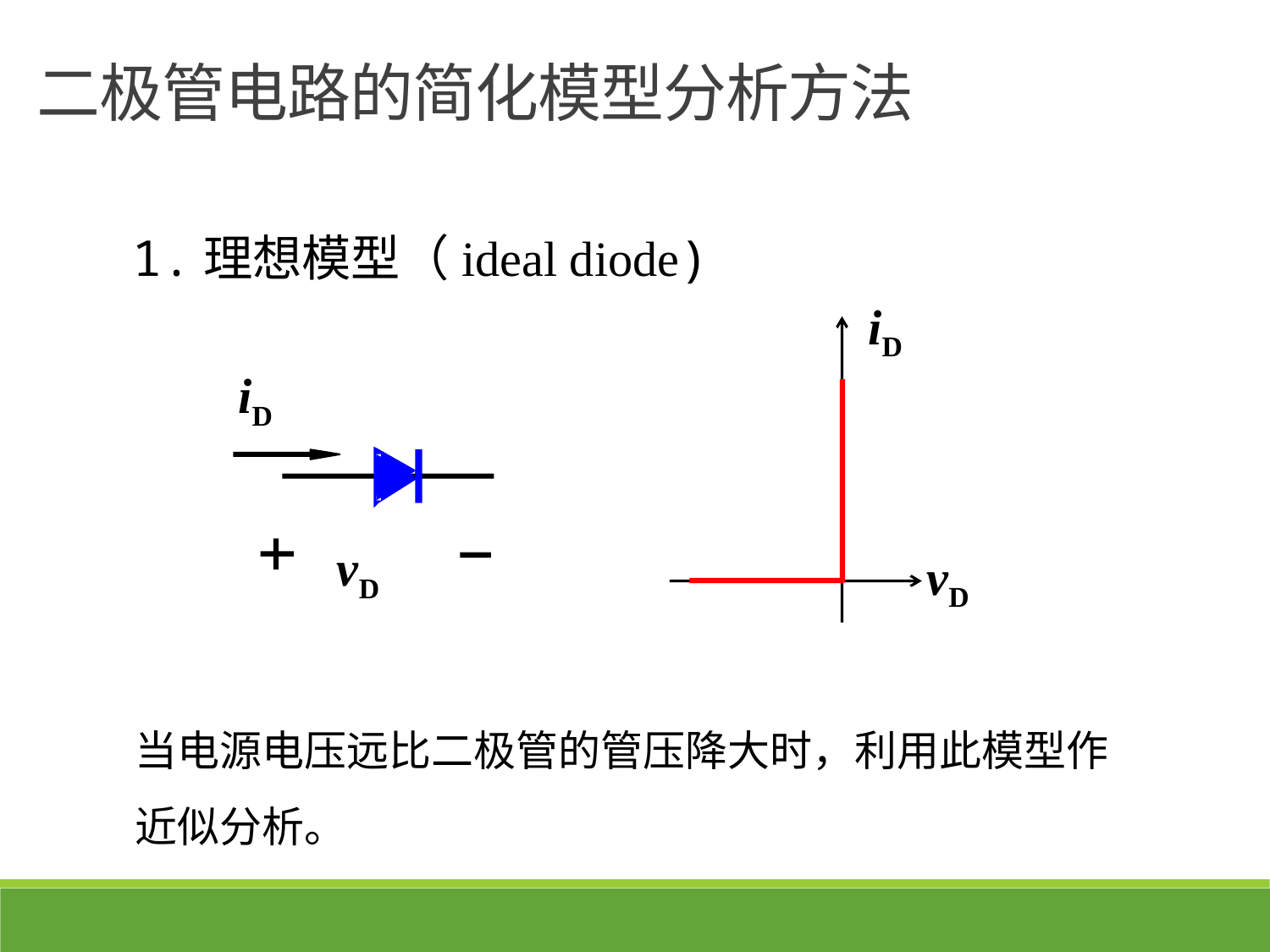

二极管电路的简化模型分析方法

1.理想模型（ideal diode)
iD

vD

iD

vD

当电源电压远比二极管的管压降大时，利用此模型作近似分析。